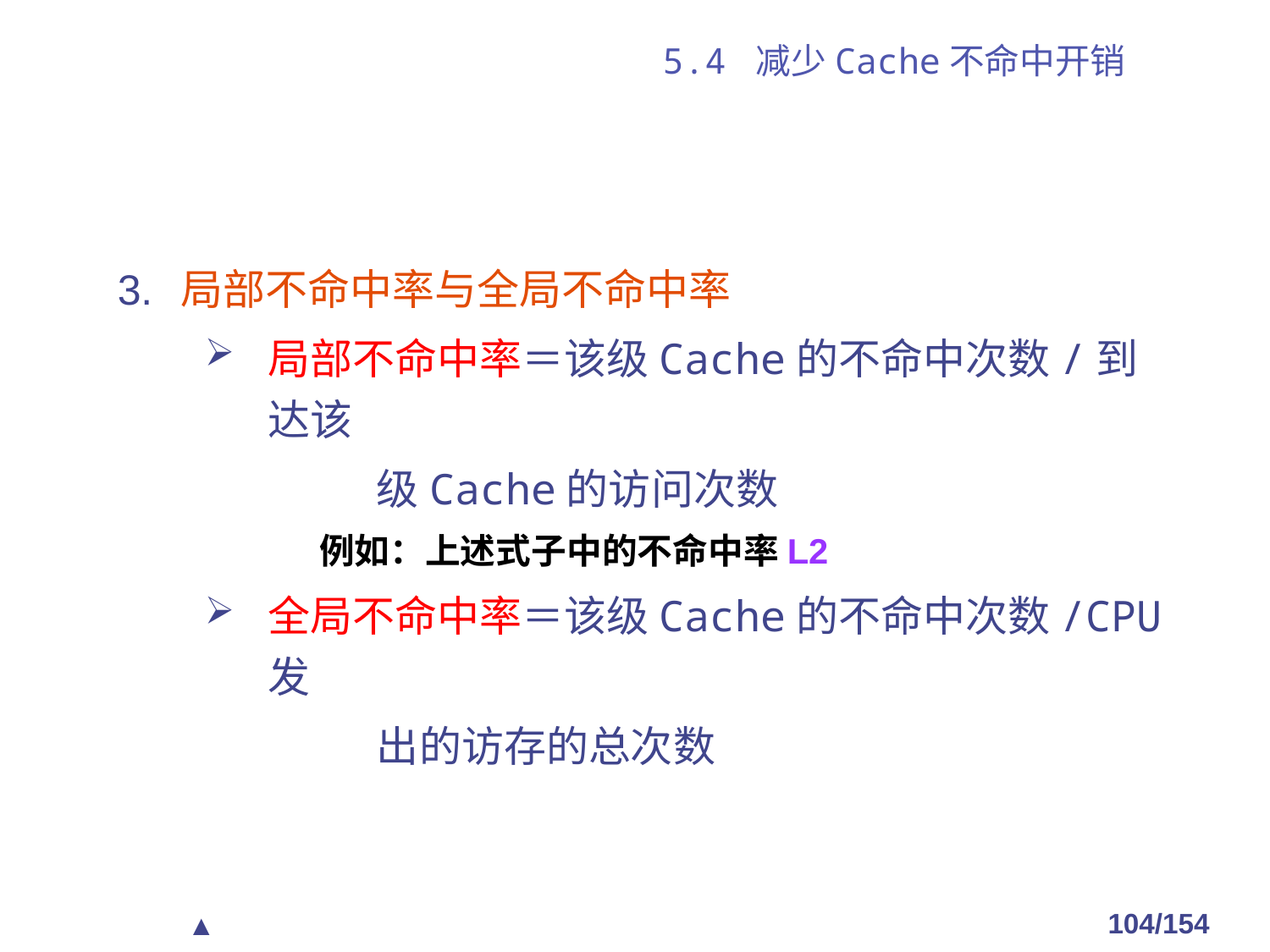

# 5.4 减少Cache不命中开销
局部不命中率与全局不命中率
局部不命中率＝该级Cache的不命中次数/到达该
                 级Cache的访问次数
  例如：上述式子中的不命中率L2
全局不命中率＝该级Cache的不命中次数/CPU发
                 出的访存的总次数